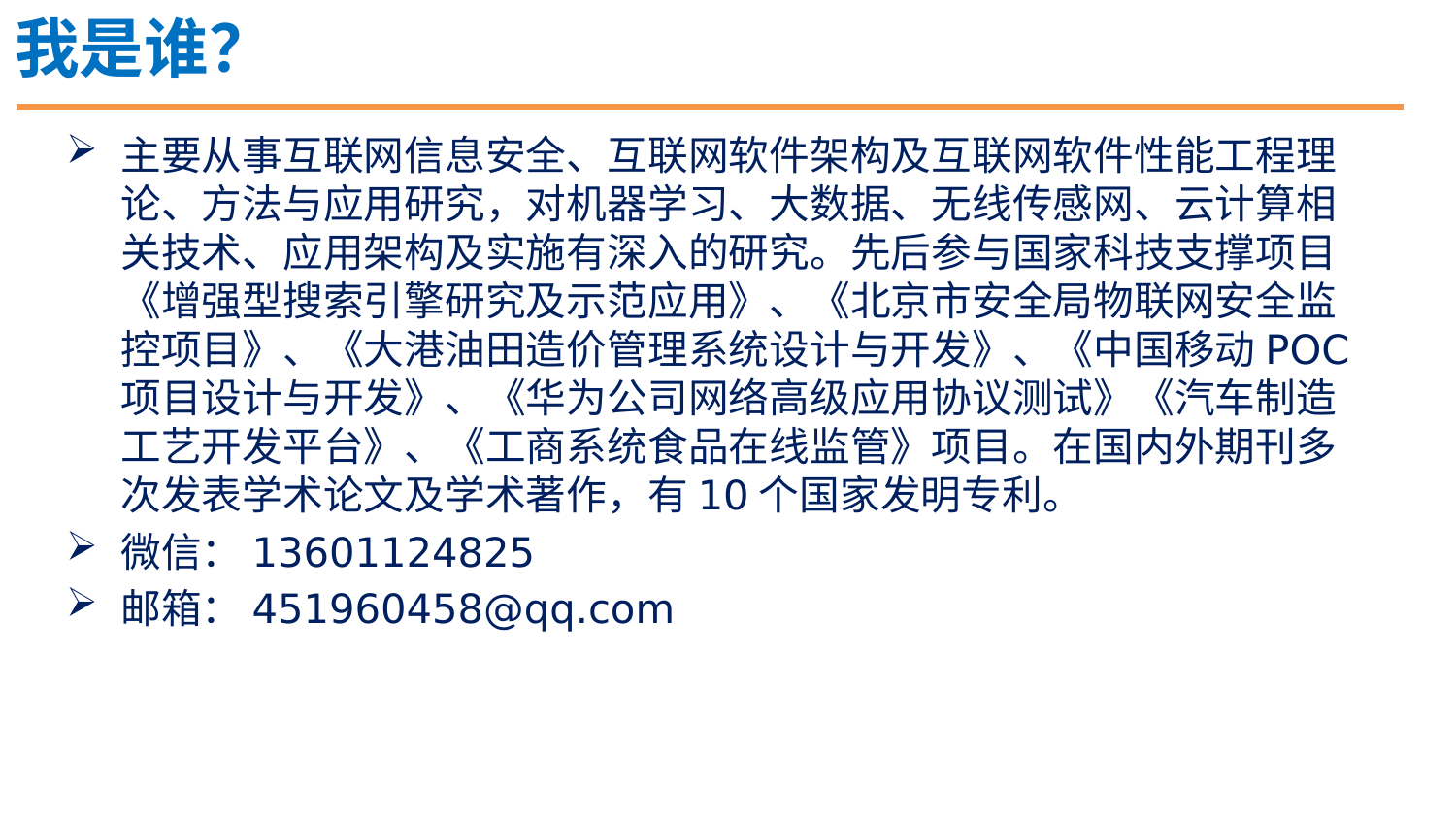

我是谁？
主要从事互联网信息安全、互联网软件架构及互联网软件性能工程理论、方法与应用研究，对机器学习、大数据、无线传感网、云计算相关技术、应用架构及实施有深入的研究。先后参与国家科技支撑项目《增强型搜索引擎研究及示范应用》、《北京市安全局物联网安全监控项目》、《大港油田造价管理系统设计与开发》、《中国移动POC项目设计与开发》、《华为公司网络高级应用协议测试》《汽车制造工艺开发平台》、《工商系统食品在线监管》项目。在国内外期刊多次发表学术论文及学术著作，有10个国家发明专利。
微信：13601124825
邮箱：451960458@qq.com